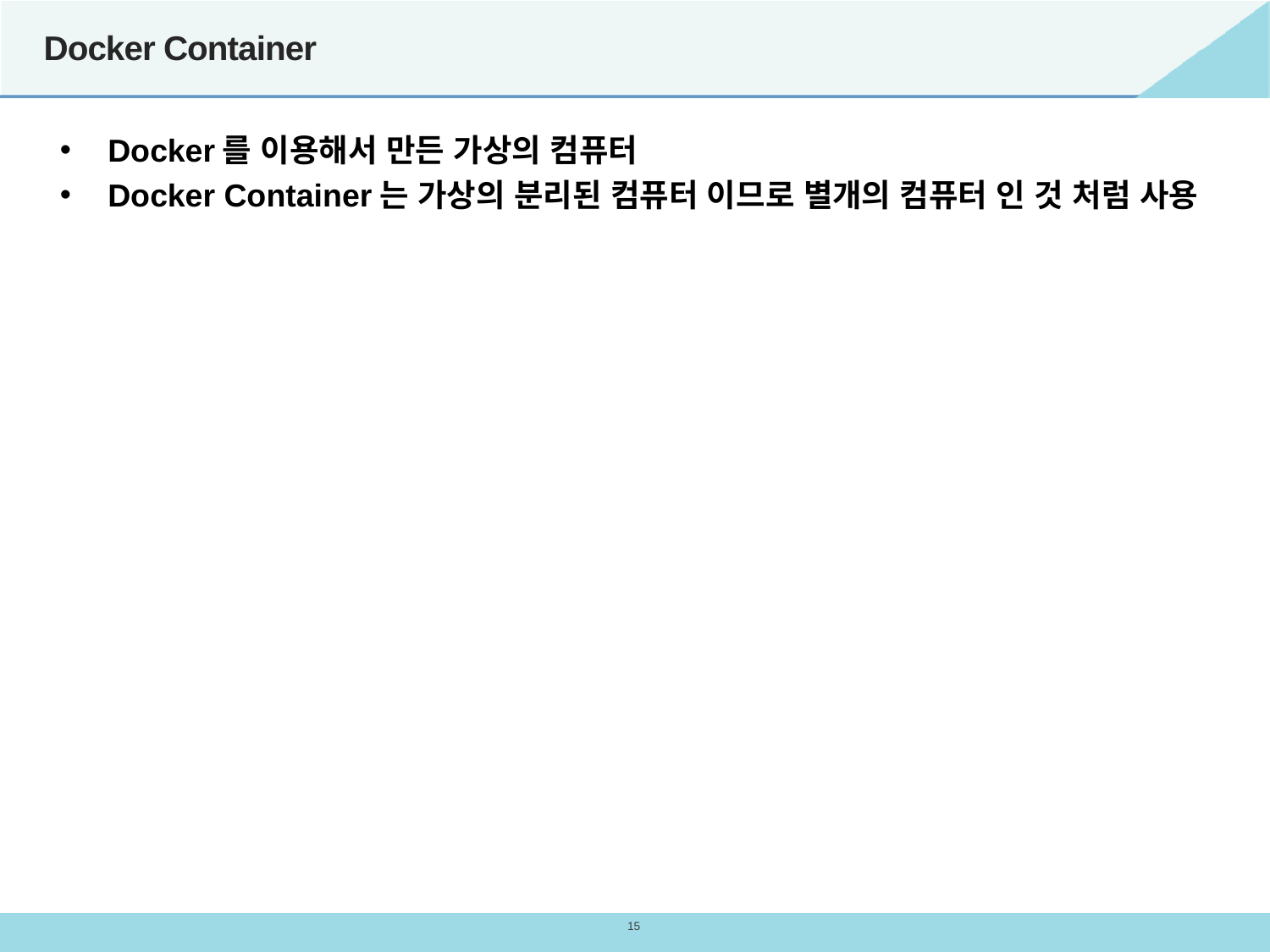

# Docker Container
Docker를 이용해서 만든 가상의 컴퓨터
Docker Container는 가상의 분리된 컴퓨터 이므로 별개의 컴퓨터 인 것 처럼 사용